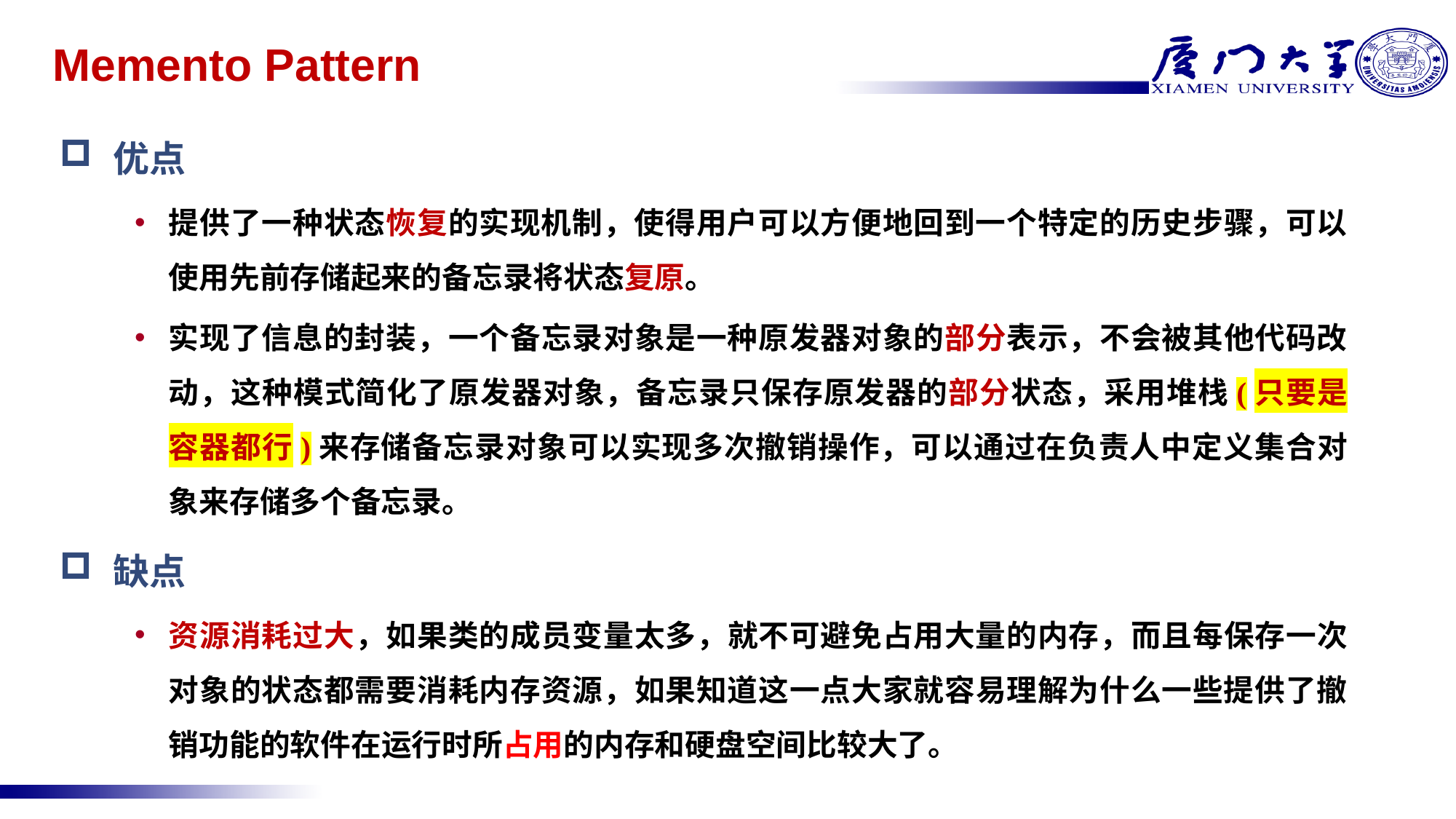

# Memento Pattern
优点
提供了一种状态恢复的实现机制，使得用户可以方便地回到一个特定的历史步骤，可以使用先前存储起来的备忘录将状态复原。
实现了信息的封装，一个备忘录对象是一种原发器对象的部分表示，不会被其他代码改动，这种模式简化了原发器对象，备忘录只保存原发器的部分状态，采用堆栈(只要是容器都行)来存储备忘录对象可以实现多次撤销操作，可以通过在负责人中定义集合对象来存储多个备忘录。
缺点
资源消耗过大，如果类的成员变量太多，就不可避免占用大量的内存，而且每保存一次对象的状态都需要消耗内存资源，如果知道这一点大家就容易理解为什么一些提供了撤销功能的软件在运行时所占用的内存和硬盘空间比较大了。